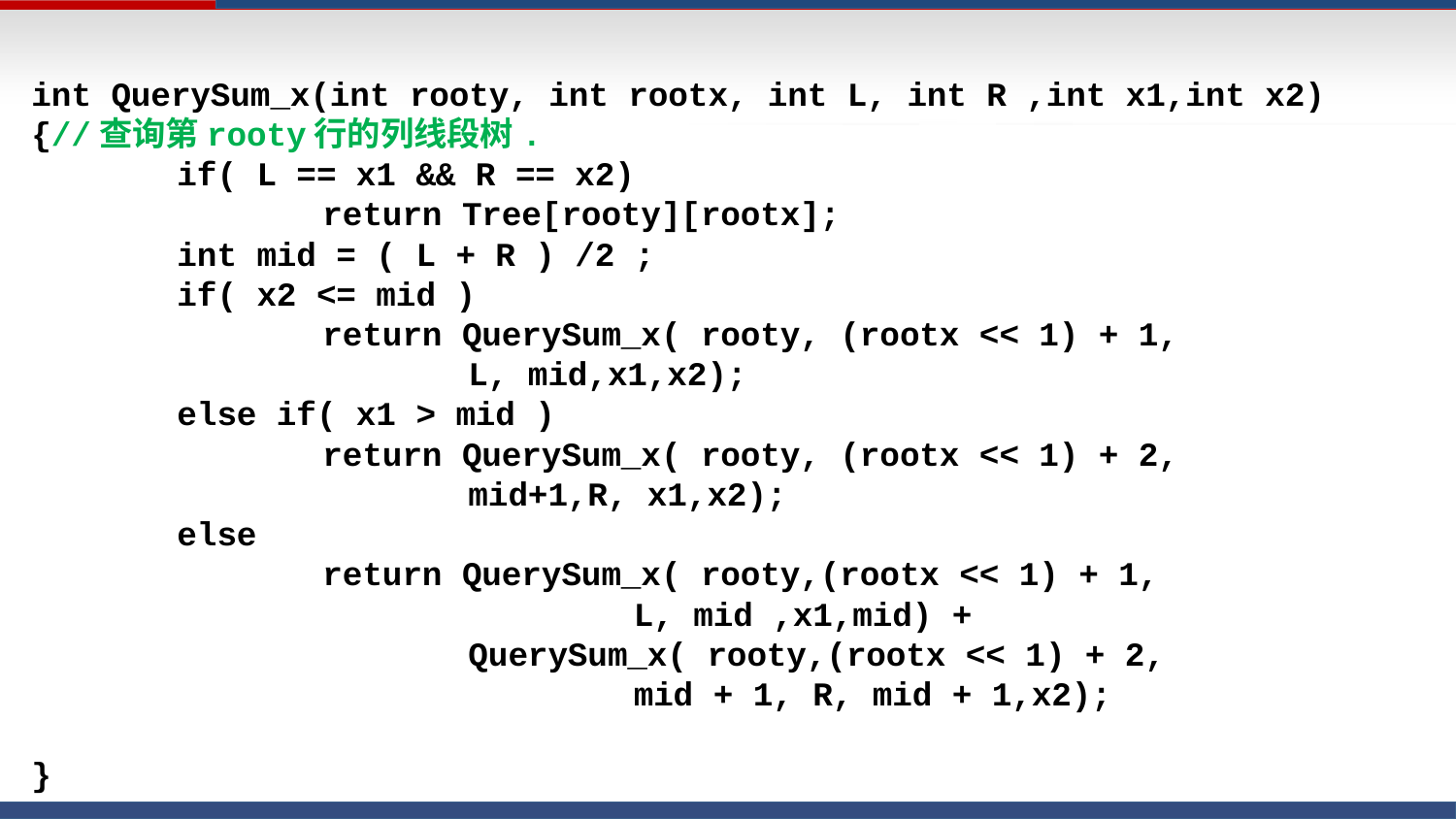

int QuerySum_x(int rooty, int rootx, int L, int R ,int x1,int x2)
{//查询第rooty行的列线段树.
	if( L == x1 && R == x2)
		return Tree[rooty][rootx];
	int mid = ( L + R ) /2 ;
	if( x2 <= mid )
		return QuerySum_x( rooty, (rootx << 1) + 1,
			L, mid,x1,x2);
	else if( x1 > mid )
		return QuerySum_x( rooty, (rootx << 1) + 2,
			mid+1,R, x1,x2);
	else
		return QuerySum_x( rooty,(rootx << 1) + 1,
				 L, mid ,x1,mid) +
			QuerySum_x( rooty,(rootx << 1) + 2,
				 mid + 1, R, mid + 1,x2);

}